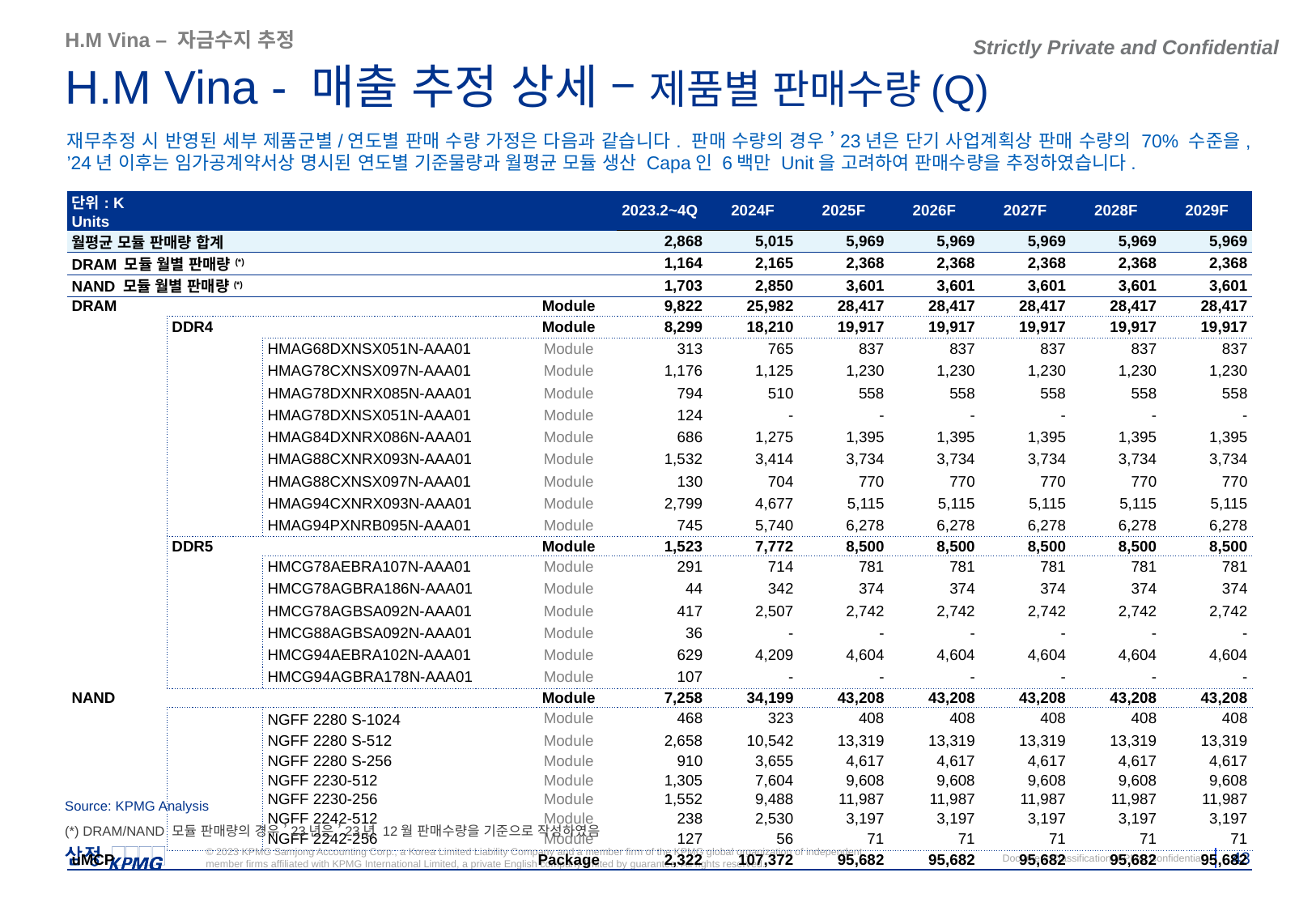

H.M Vina – 자금수지 추정
H.M Vina - 매출 추정 상세 – 제품별 판매수량(Q)
재무추정 시 반영된 세부 제품군별/연도별 판매 수량 가정은 다음과 같습니다. 판매 수량의 경우 ’23년은 단기 사업계획상 판매 수량의 70% 수준을, ’24년 이후는 임가공계약서상 명시된 연도별 기준물량과 월평균 모듈 생산 Capa인 6백만 Unit을 고려하여 판매수량을 추정하였습니다.
| 단위: K Units |  |  |  |  | 2023.2~4Q | 2024F | 2025F | 2026F | 2027F | 2028F | 2029F |
| --- | --- | --- | --- | --- | --- | --- | --- | --- | --- | --- | --- |
| 월평균 모듈 판매량 합계 |  |  |  |  | 2,868 | 5,015 | 5,969 | 5,969 | 5,969 | 5,969 | 5,969 |
| DRAM 모듈 월별 판매량(\*) |  |  |  |  | 1,164 | 2,165 | 2,368 | 2,368 | 2,368 | 2,368 | 2,368 |
| NAND 모듈 월별 판매량(\*) |  |  |  |  | 1,703 | 2,850 | 3,601 | 3,601 | 3,601 | 3,601 | 3,601 |
| DRAM |  |  |  | Module | 9,822 | 25,982 | 28,417 | 28,417 | 28,417 | 28,417 | 28,417 |
|  | DDR4 |  |  | Module | 8,299 | 18,210 | 19,917 | 19,917 | 19,917 | 19,917 | 19,917 |
|  |  | HMAG68DXNSX051N-AAA01 |  | Module | 313 | 765 | 837 | 837 | 837 | 837 | 837 |
|  |  | HMAG78CXNSX097N-AAA01 |  | Module | 1,176 | 1,125 | 1,230 | 1,230 | 1,230 | 1,230 | 1,230 |
|  |  | HMAG78DXNRX085N-AAA01 |  | Module | 794 | 510 | 558 | 558 | 558 | 558 | 558 |
|  |  | HMAG78DXNSX051N-AAA01 |  | Module | 124 | - | - | - | - | - | - |
|  |  | HMAG84DXNRX086N-AAA01 |  | Module | 686 | 1,275 | 1,395 | 1,395 | 1,395 | 1,395 | 1,395 |
|  |  | HMAG88CXNRX093N-AAA01 |  | Module | 1,532 | 3,414 | 3,734 | 3,734 | 3,734 | 3,734 | 3,734 |
|  |  | HMAG88CXNSX097N-AAA01 |  | Module | 130 | 704 | 770 | 770 | 770 | 770 | 770 |
|  |  | HMAG94CXNRX093N-AAA01 |  | Module | 2,799 | 4,677 | 5,115 | 5,115 | 5,115 | 5,115 | 5,115 |
|  |  | HMAG94PXNRB095N-AAA01 |  | Module | 745 | 5,740 | 6,278 | 6,278 | 6,278 | 6,278 | 6,278 |
|  | DDR5 |  |  | Module | 1,523 | 7,772 | 8,500 | 8,500 | 8,500 | 8,500 | 8,500 |
|  |  | HMCG78AEBRA107N-AAA01 |  | Module | 291 | 714 | 781 | 781 | 781 | 781 | 781 |
|  |  | HMCG78AGBRA186N-AAA01 |  | Module | 44 | 342 | 374 | 374 | 374 | 374 | 374 |
|  |  | HMCG78AGBSA092N-AAA01 |  | Module | 417 | 2,507 | 2,742 | 2,742 | 2,742 | 2,742 | 2,742 |
|  |  | HMCG88AGBSA092N-AAA01 |  | Module | 36 | - | - | - | - | - | - |
|  |  | HMCG94AEBRA102N-AAA01 |  | Module | 629 | 4,209 | 4,604 | 4,604 | 4,604 | 4,604 | 4,604 |
|  |  | HMCG94AGBRA178N-AAA01 |  | Module | 107 | - | - | - | - | - | - |
| NAND |  |  |  | Module | 7,258 | 34,199 | 43,208 | 43,208 | 43,208 | 43,208 | 43,208 |
|  |  | NGFF 2280 S-1024 |  | Module | 468 | 323 | 408 | 408 | 408 | 408 | 408 |
|  |  | NGFF 2280 S-512 |  | Module | 2,658 | 10,542 | 13,319 | 13,319 | 13,319 | 13,319 | 13,319 |
|  |  | NGFF 2280 S-256 |  | Module | 910 | 3,655 | 4,617 | 4,617 | 4,617 | 4,617 | 4,617 |
|  |  | NGFF 2230-512 |  | Module | 1,305 | 7,604 | 9,608 | 9,608 | 9,608 | 9,608 | 9,608 |
|  |  | NGFF 2230-256 |  | Module | 1,552 | 9,488 | 11,987 | 11,987 | 11,987 | 11,987 | 11,987 |
|  |  | NGFF 2242-512 |  | Module | 238 | 2,530 | 3,197 | 3,197 | 3,197 | 3,197 | 3,197 |
|  |  | NGFF 2242-256 |  | Module | 127 | 56 | 71 | 71 | 71 | 71 | 71 |
| uMCP |  |  |  | Package | 2,322 | 107,372 | 95,682 | 95,682 | 95,682 | 95,682 | 95,682 |
Source: KPMG Analysis
(*) DRAM/NAND 모듈 판매량의 경우 ’23년은 ’23년 12월 판매수량을 기준으로 작성하였음